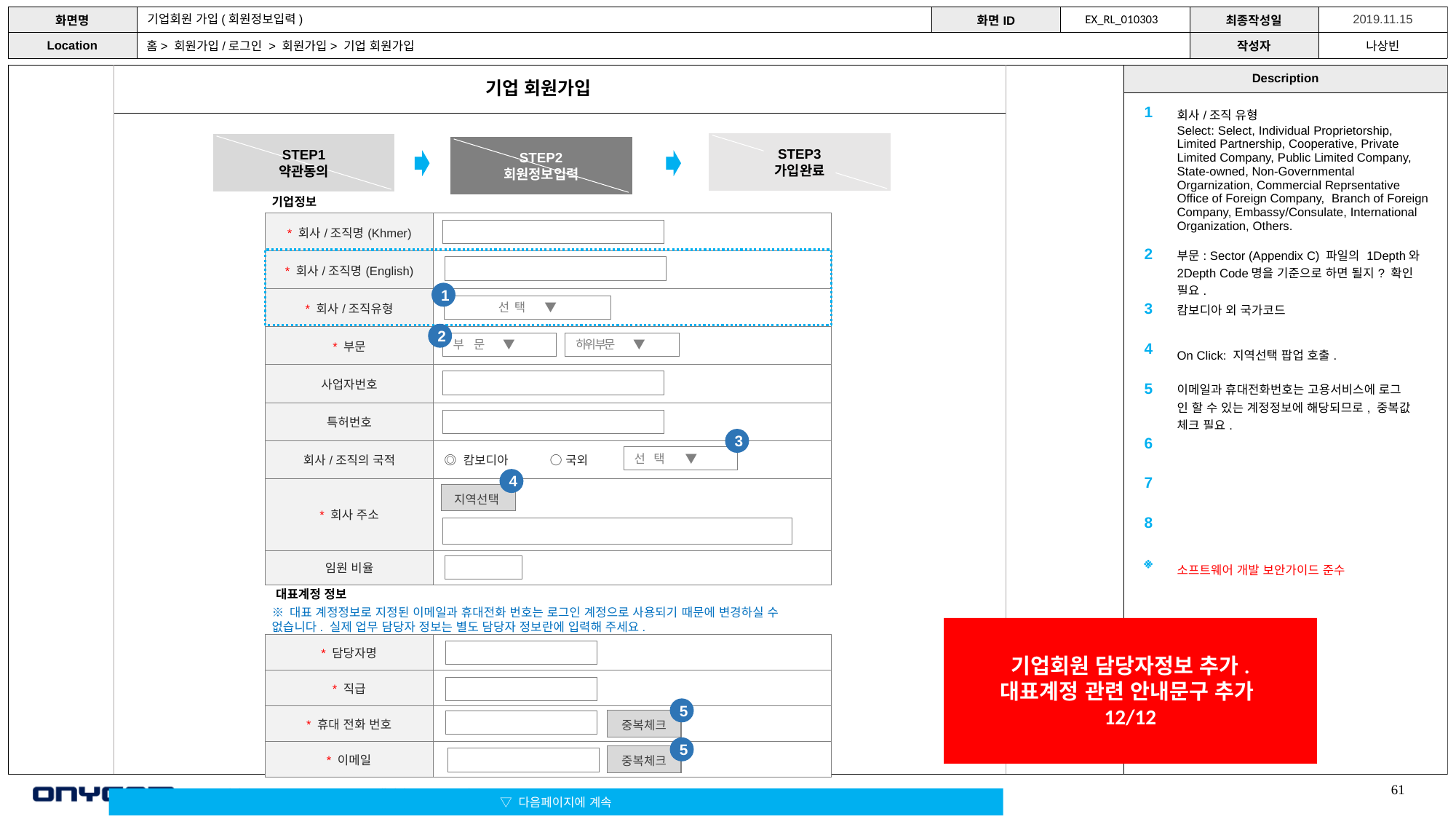

기업회원 가입(회원정보입력)
EX_RL_010303
홈> 회원가입/로그인 > 회원가입> 기업 회원가입
기업 회원가입
| 1 | 회사/조직 유형 Select: Select, Individual Proprietorship, Limited Partnership, Cooperative, Private Limited Company, Public Limited Company, State-owned, Non-Governmental Orgarnization, Commercial Reprsentative Office of Foreign Company, Branch of Foreign Company, Embassy/Consulate, International Organization, Others. |
| --- | --- |
| 2 | 부문: Sector (Appendix C) 파일의 1Depth와 2Depth Code명을 기준으로 하면 될지? 확인 필요. |
| 3 | 캄보디아 외 국가코드 |
| 4 | On Click: 지역선택 팝업 호출. |
| 5 | 이메일과 휴대전화번호는 고용서비스에 로그 인 할 수 있는 계정정보에 해당되므로, 중복값 체크 필요. |
| 6 |  |
| 7 |  |
| 8 |  |
| ※ | 소프트웨어 개발 보안가이드 준수 |

STEP3
가입완료

STEP1
약관동의

STEP2
회원정보입력

기업정보
| \* 회사/조직명(Khmer) |  |
| --- | --- |
| \* 회사/조직명(English) |  |
| \* 회사/조직유형 |  |
| \* 부문 |  |
| 사업자번호 |  |
| 특허번호 |  |
| 회사/조직의 국적 | ◎ 캄보디아 ○ 국외 |
| \* 회사 주소 |  |
| 임원 비율 | % |

1
선      택                  ▼
2
부          문                 ▼
하위 부문                 ▼

3
선         택                   ▼
4
지역선택

대표계정 정보
※ 대표 계정정보로 지정된 이메일과 휴대전화 번호는 로그인 계정으로 사용되기 때문에 변경하실 수 없습니다. 실제 업무 담당자 정보는 별도 담당자 정보란에 입력해 주세요.
기업회원 담당자정보 추가.
대표계정 관련 안내문구 추가
12/12
| \* 담당자명 |  |
| --- | --- |
| \* 직급 |  |
| \* 휴대 전화 번호 |  |
| \* 이메일 |  |

5
중복체크

5
중복체크

61
▽ 다음페이지에 계속